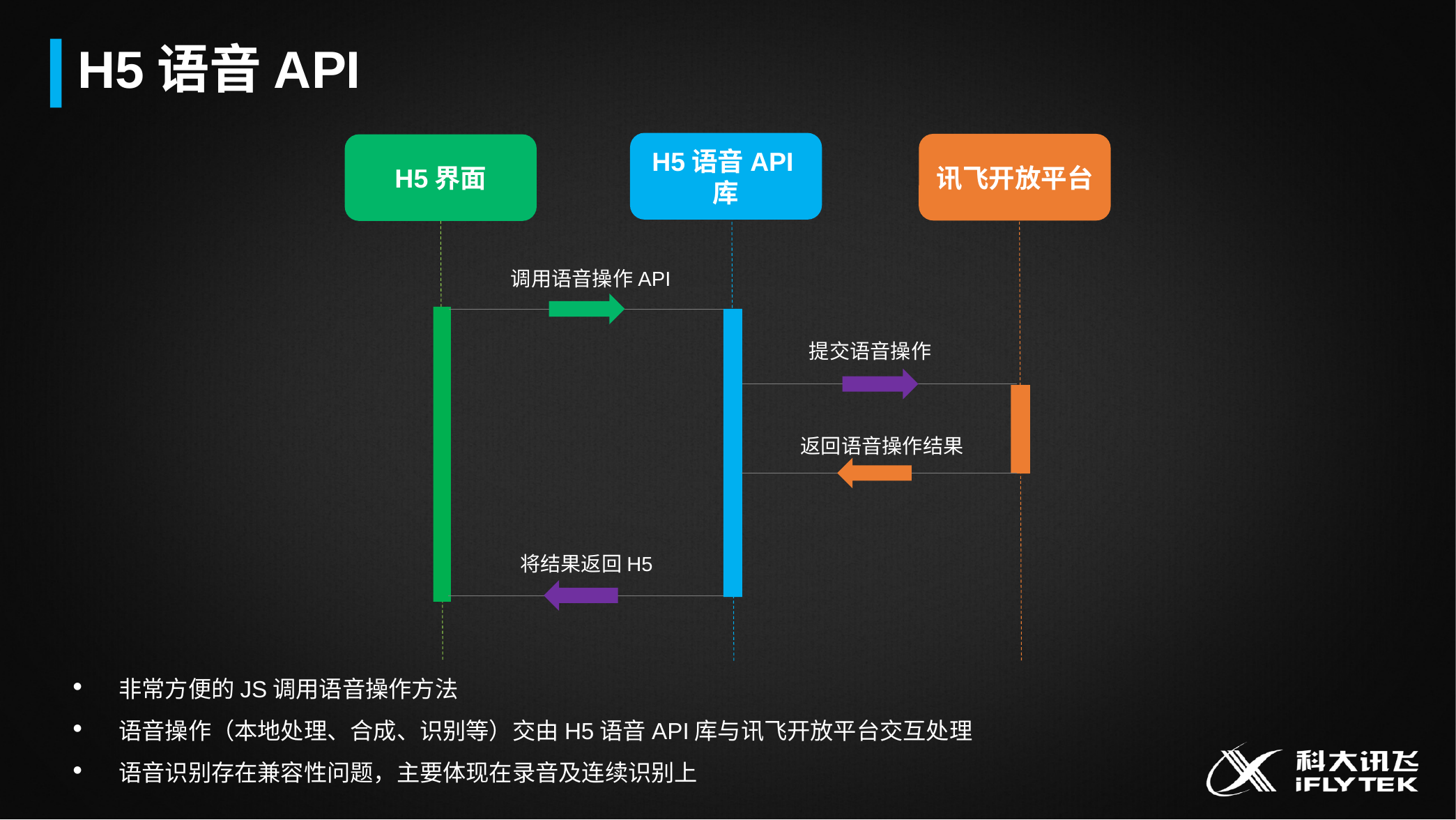

H5语音API
H5语音API库
讯飞开放平台
H5界面
调用语音操作API

提交语音操作

返回语音操作结果

将结果返回H5

   非常方便的JS调用语音操作方法
   语音操作（本地处理、合成、识别等）交由H5语音API库与讯飞开放平台交互处理
   语音识别存在兼容性问题，主要体现在录音及连续识别上